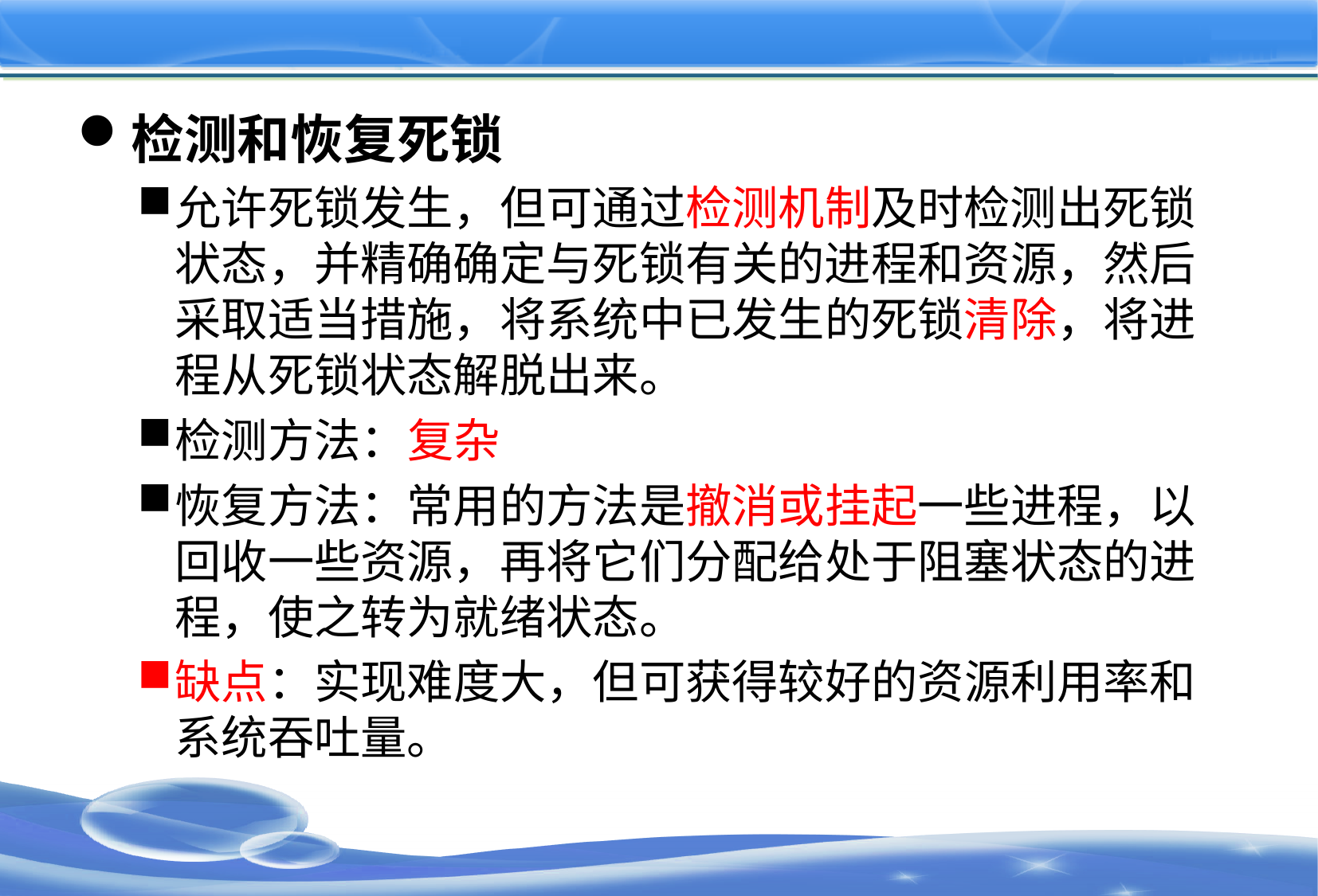

#
检测和恢复死锁
允许死锁发生，但可通过检测机制及时检测出死锁状态，并精确确定与死锁有关的进程和资源，然后采取适当措施，将系统中已发生的死锁清除，将进程从死锁状态解脱出来。
检测方法：复杂
恢复方法：常用的方法是撤消或挂起一些进程，以回收一些资源，再将它们分配给处于阻塞状态的进程，使之转为就绪状态。
缺点：实现难度大，但可获得较好的资源利用率和系统吞吐量。